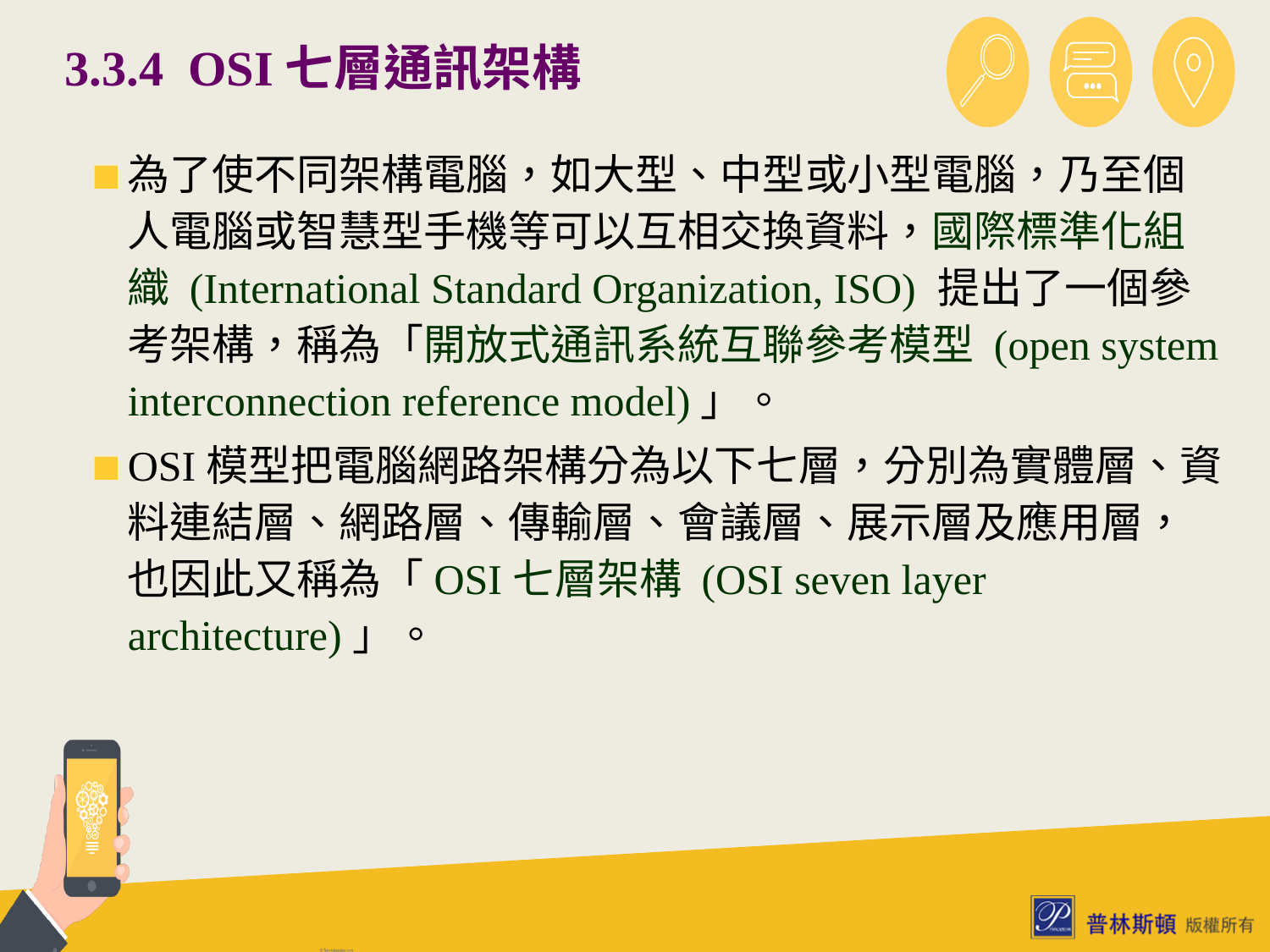

# 3.3.4  OSI七層通訊架構
為了使不同架構電腦，如大型、中型或小型電腦，乃至個人電腦或智慧型手機等可以互相交換資料，國際標準化組織 (International Standard Organization, ISO) 提出了一個參考架構，稱為「開放式通訊系統互聯參考模型 (open system intercon­nection reference model)」。
OSI模型把電腦網路架構分為以下七層，分別為實體層、資料連結層、網路層、傳輸層、會議層、展示層及應用層，也因此又稱為「OSI七層架構 (OSI seven layer architecture)」。